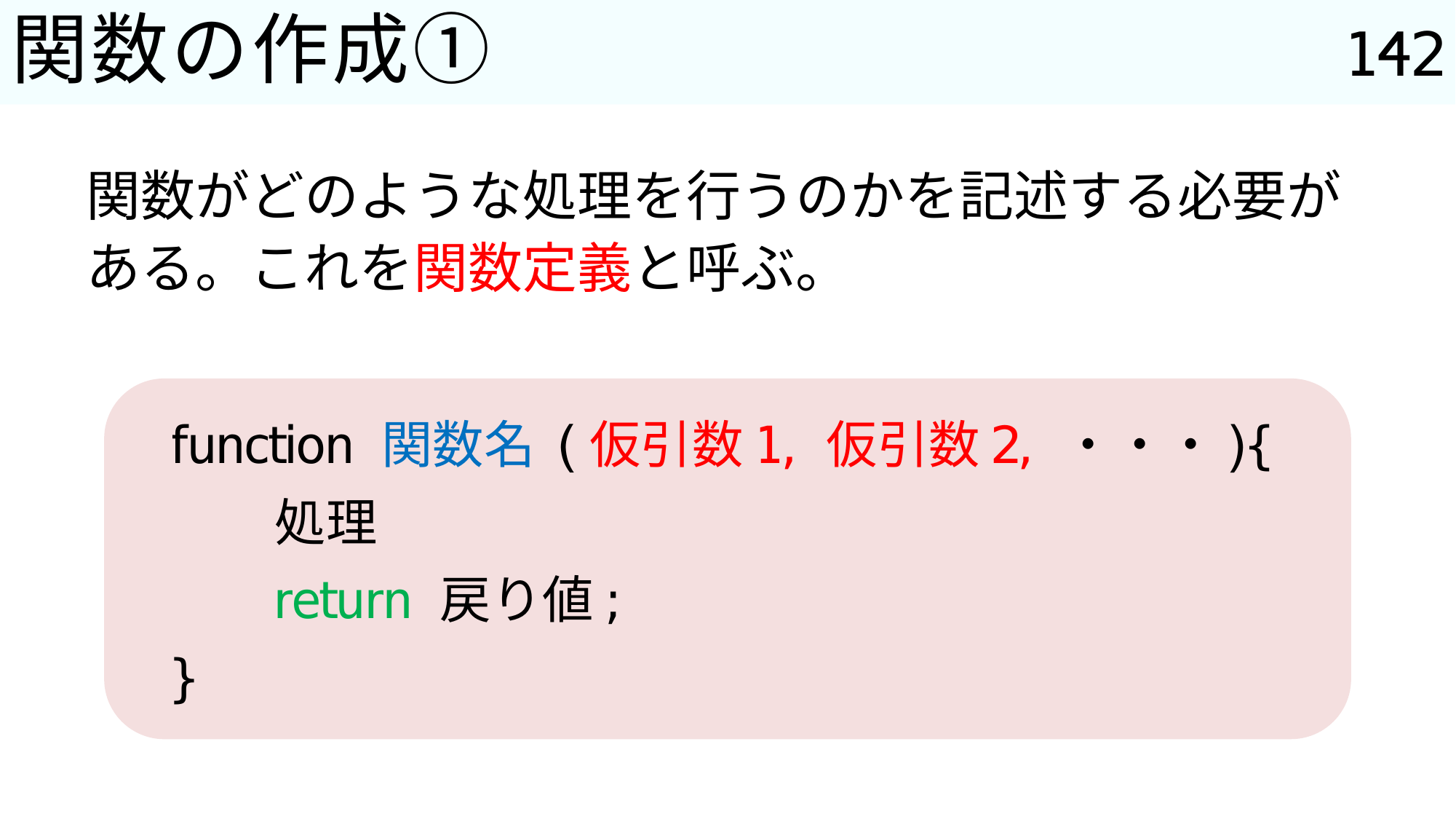

142
# 関数の作成①
関数がどのような処理を行うのかを記述する必要がある。これを関数定義と呼ぶ。

function 関数名 (仮引数1, 仮引数2, ・・・){
	処理
	return 戻り値;
}